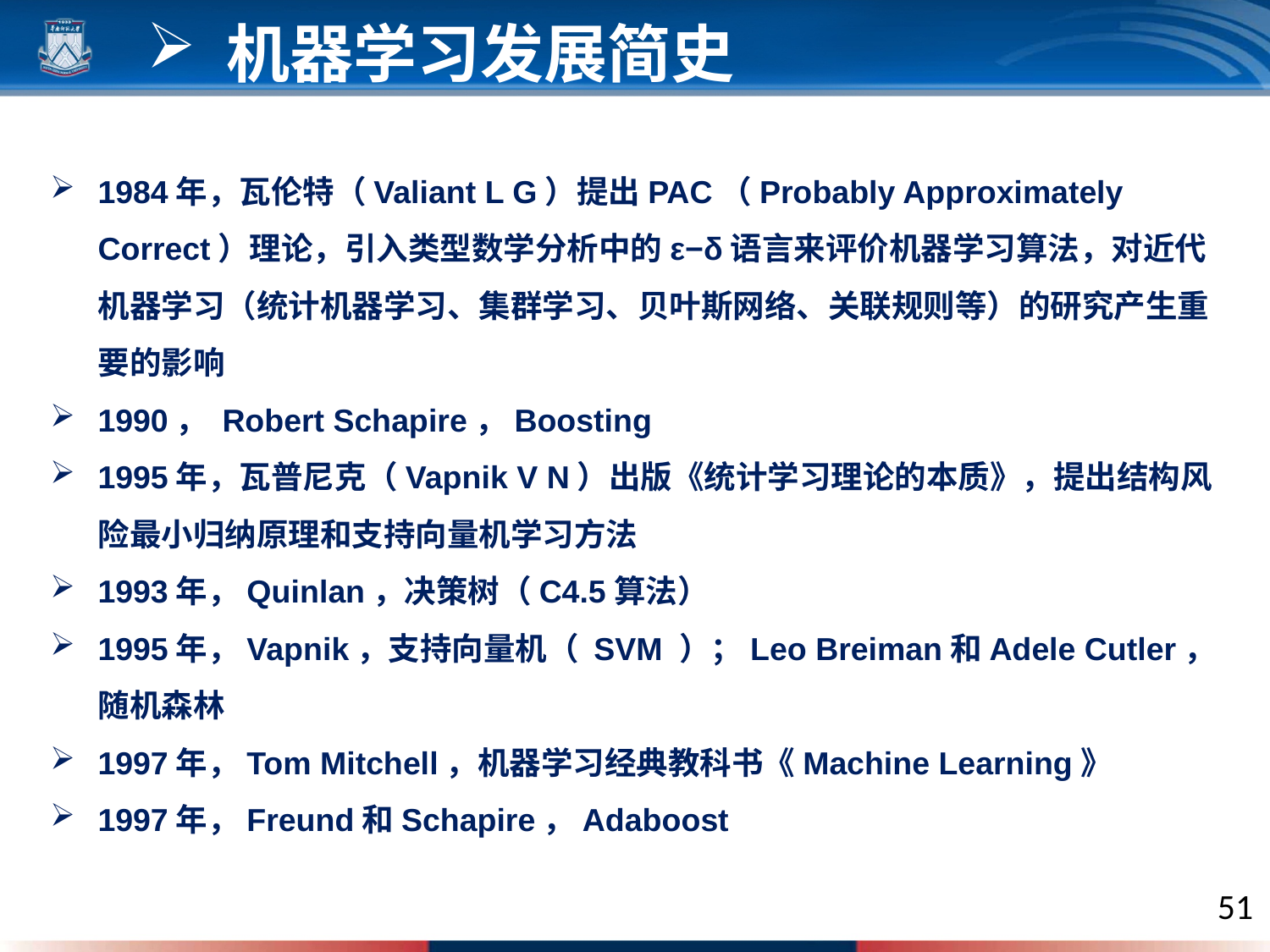

机器学习发展简史
1984年，瓦伦特（Valiant L G）提出PAC（Probably Approximately Correct）理论，引入类型数学分析中的ε−δ语言来评价机器学习算法，对近代机器学习（统计机器学习、集群学习、贝叶斯网络、关联规则等）的研究产生重要的影响
1990， Robert Schapire，Boosting
1995年，瓦普尼克（Vapnik V N）出版《统计学习理论的本质》，提出结构风险最小归纳原理和支持向量机学习方法
1993年，Quinlan，决策树（C4.5算法）
1995年，Vapnik，支持向量机（ SVM ）；Leo Breiman和Adele Cutler，随机森林
1997年，Tom Mitchell，机器学习经典教科书《Machine Learning》
1997年，Freund和Schapire，Adaboost